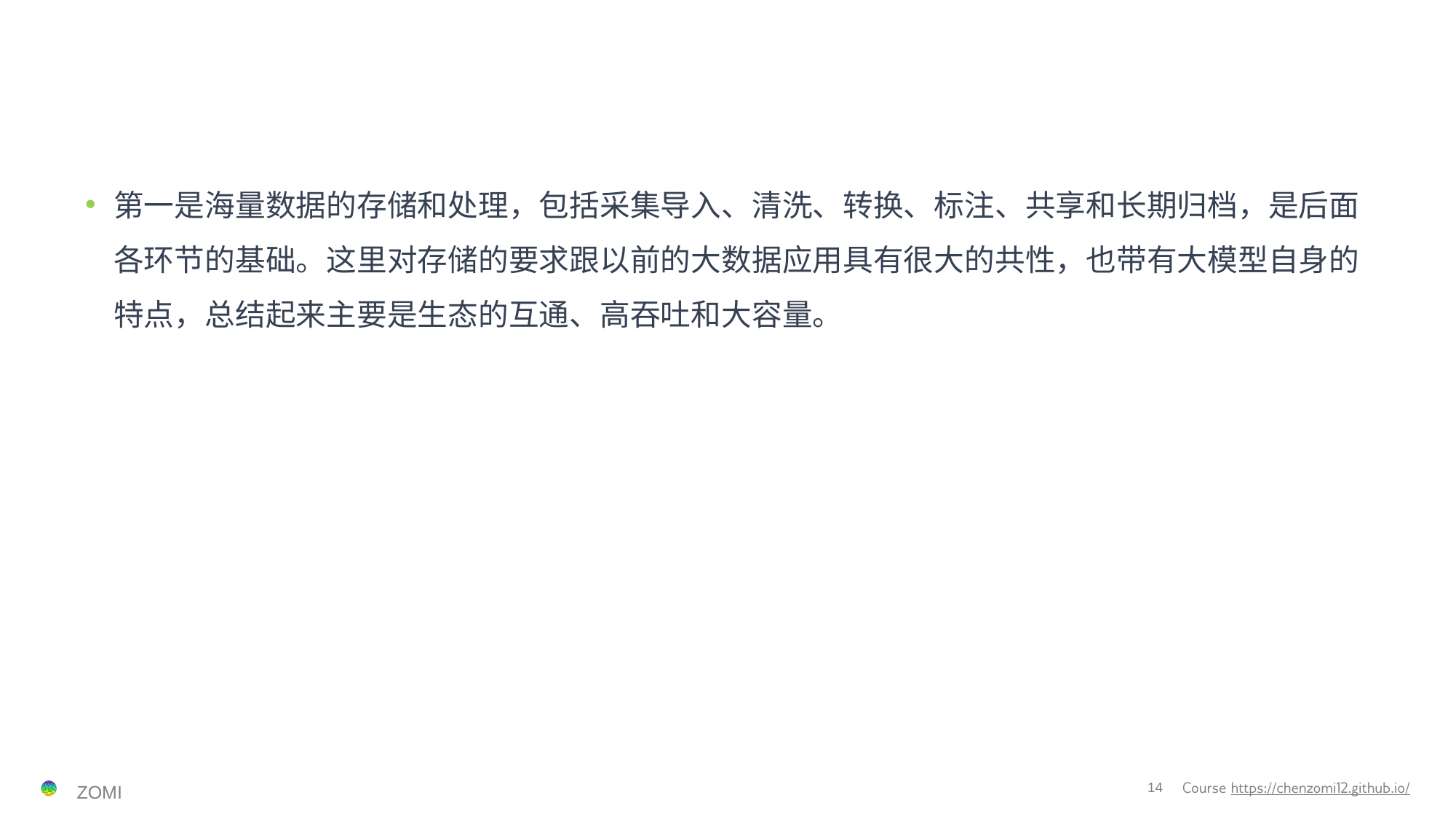

#
第一是海量数据的存储和处理，包括采集导入、清洗、转换、标注、共享和长期归档，是后面各环节的基础。这里对存储的要求跟以前的大数据应用具有很大的共性，也带有大模型自身的特点，总结起来主要是生态的互通、高吞吐和大容量。